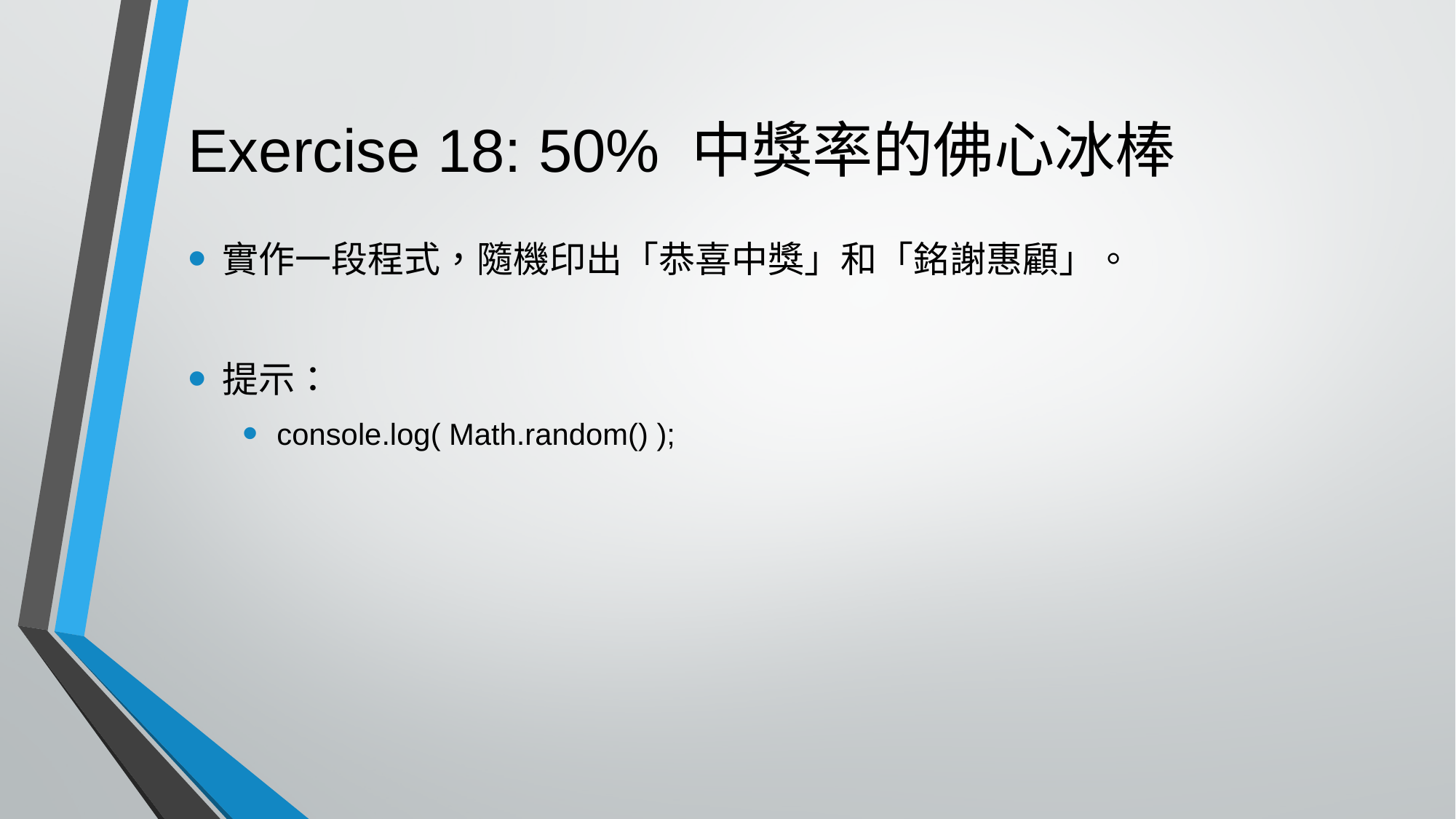

# Exercise 18: 50% 中獎率的佛心冰棒
實作一段程式，隨機印出「恭喜中獎」和「銘謝惠顧」。

提示：
console.log( Math.random() );